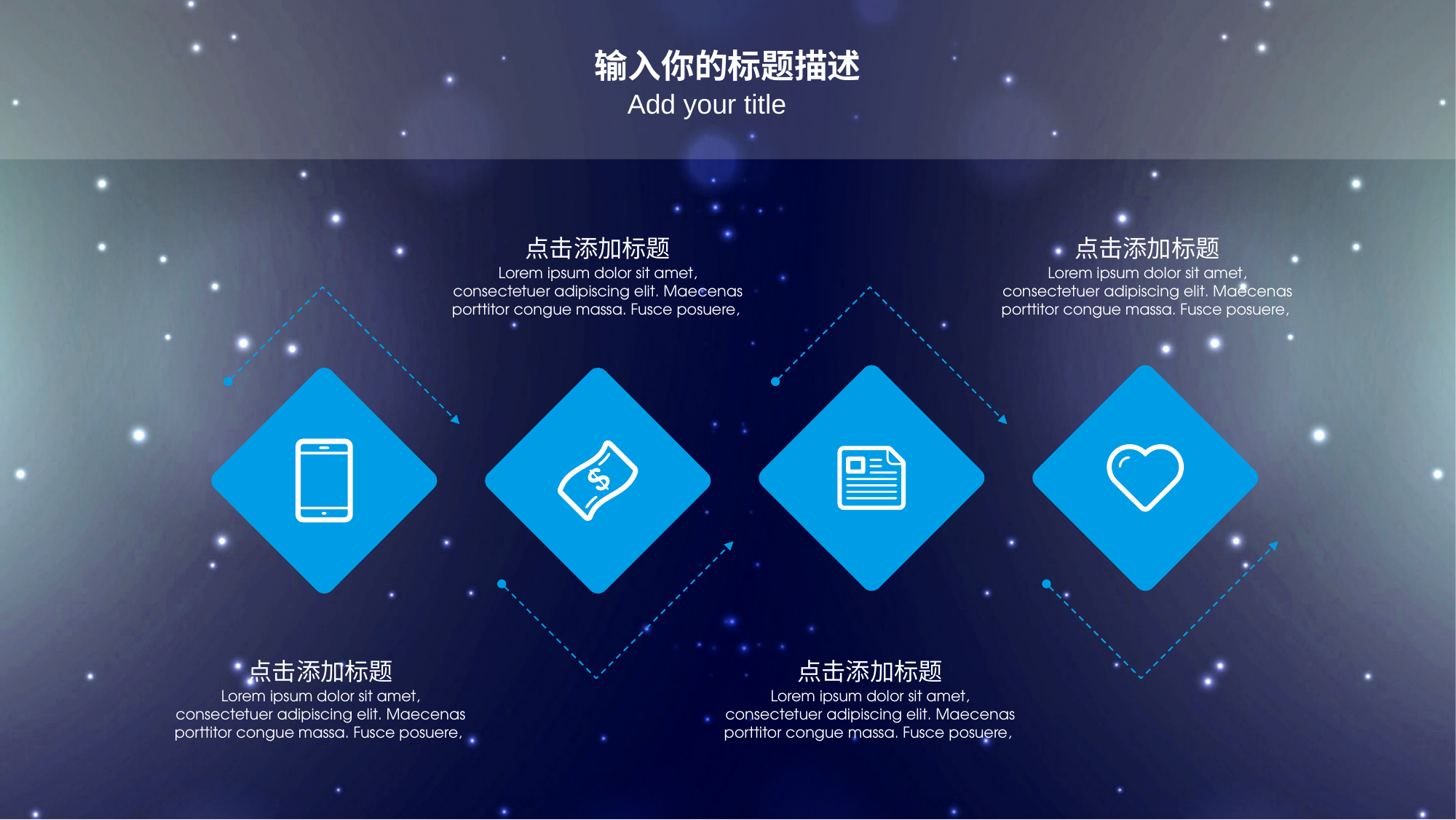

输入你的标题描述
Add your title
点击添加标题
Lorem ipsum dolor sit amet, consectetuer adipiscing elit. Maecenas porttitor congue massa. Fusce posuere,
点击添加标题
Lorem ipsum dolor sit amet, consectetuer adipiscing elit. Maecenas porttitor congue massa. Fusce posuere,

点击添加标题
Lorem ipsum dolor sit amet, consectetuer adipiscing elit. Maecenas porttitor congue massa. Fusce posuere,
点击添加标题
Lorem ipsum dolor sit amet, consectetuer adipiscing elit. Maecenas porttitor congue massa. Fusce posuere,